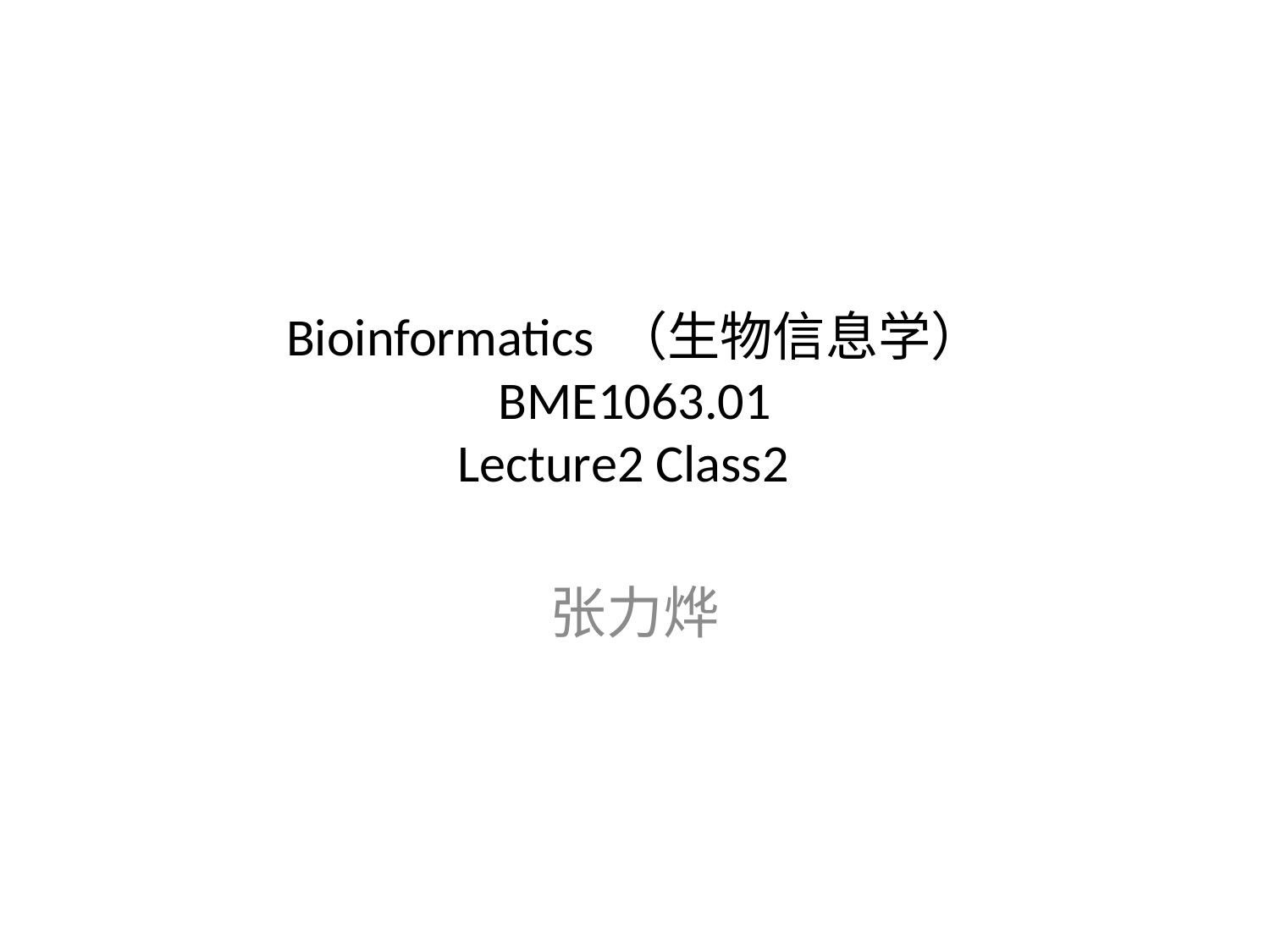

# Bioinformatics （生物信息学） BME1063.01 Lecture2 Class2
张力烨